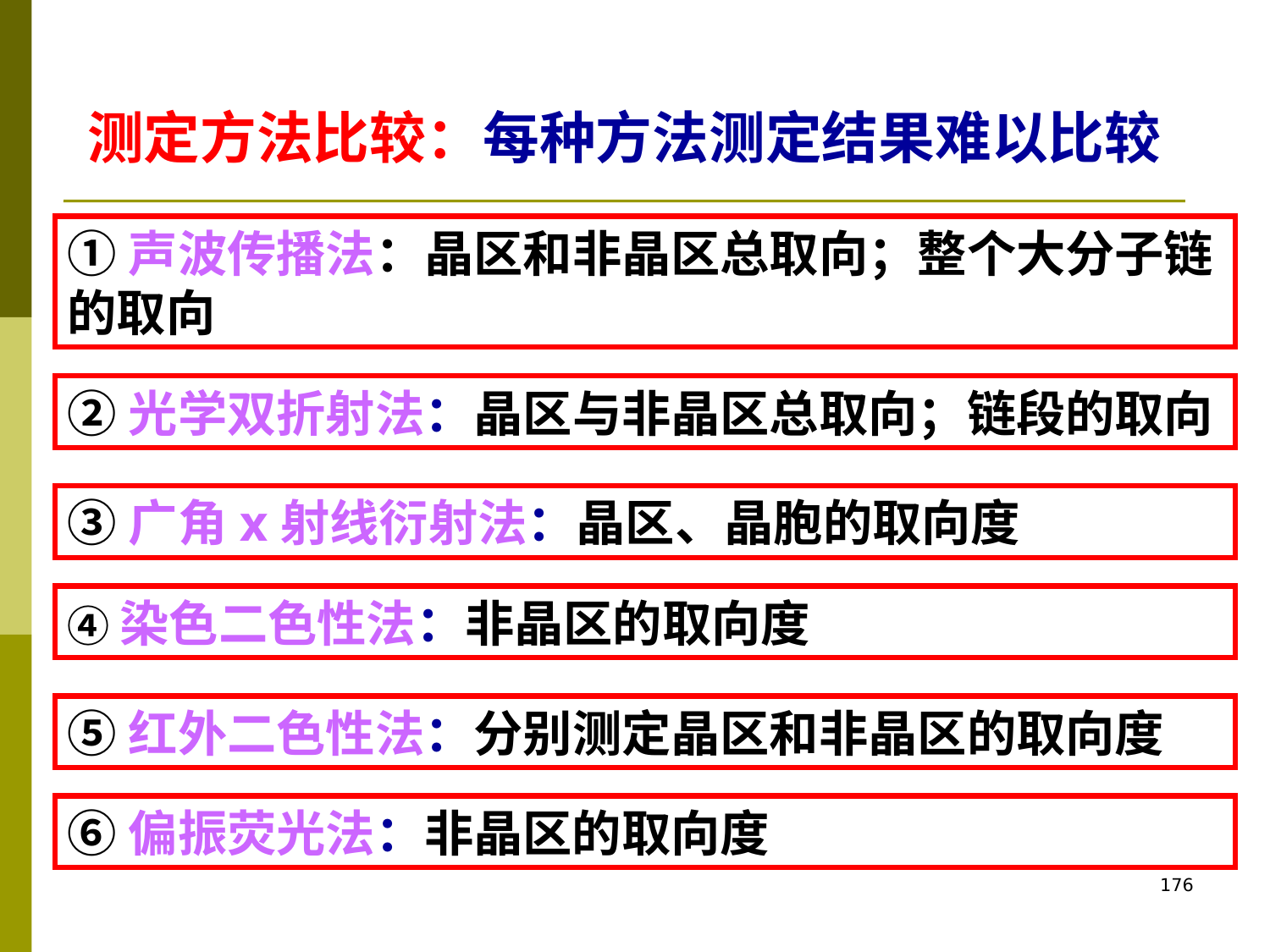

测定方法比较：每种方法测定结果难以比较
①声波传播法：晶区和非晶区总取向；整个大分子链的取向
②光学双折射法：晶区与非晶区总取向；链段的取向
③广角x射线衍射法：晶区、晶胞的取向度
④染色二色性法：非晶区的取向度
⑤红外二色性法：分别测定晶区和非晶区的取向度
⑥偏振荧光法：非晶区的取向度
176